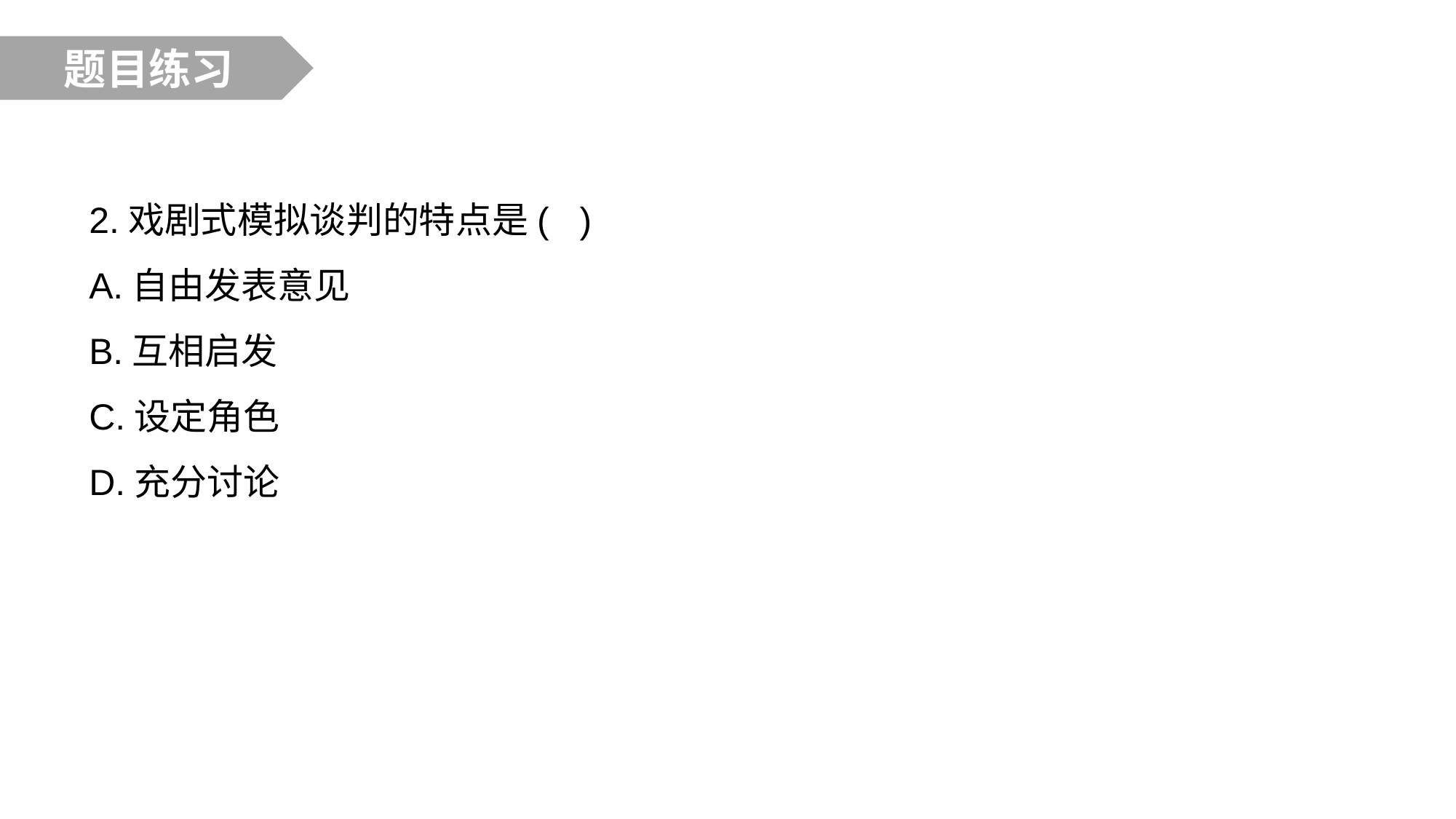

题目练习
2.戏剧式模拟谈判的特点是(   )
A.自由发表意见
B.互相启发
C.设定角色
D.充分讨论